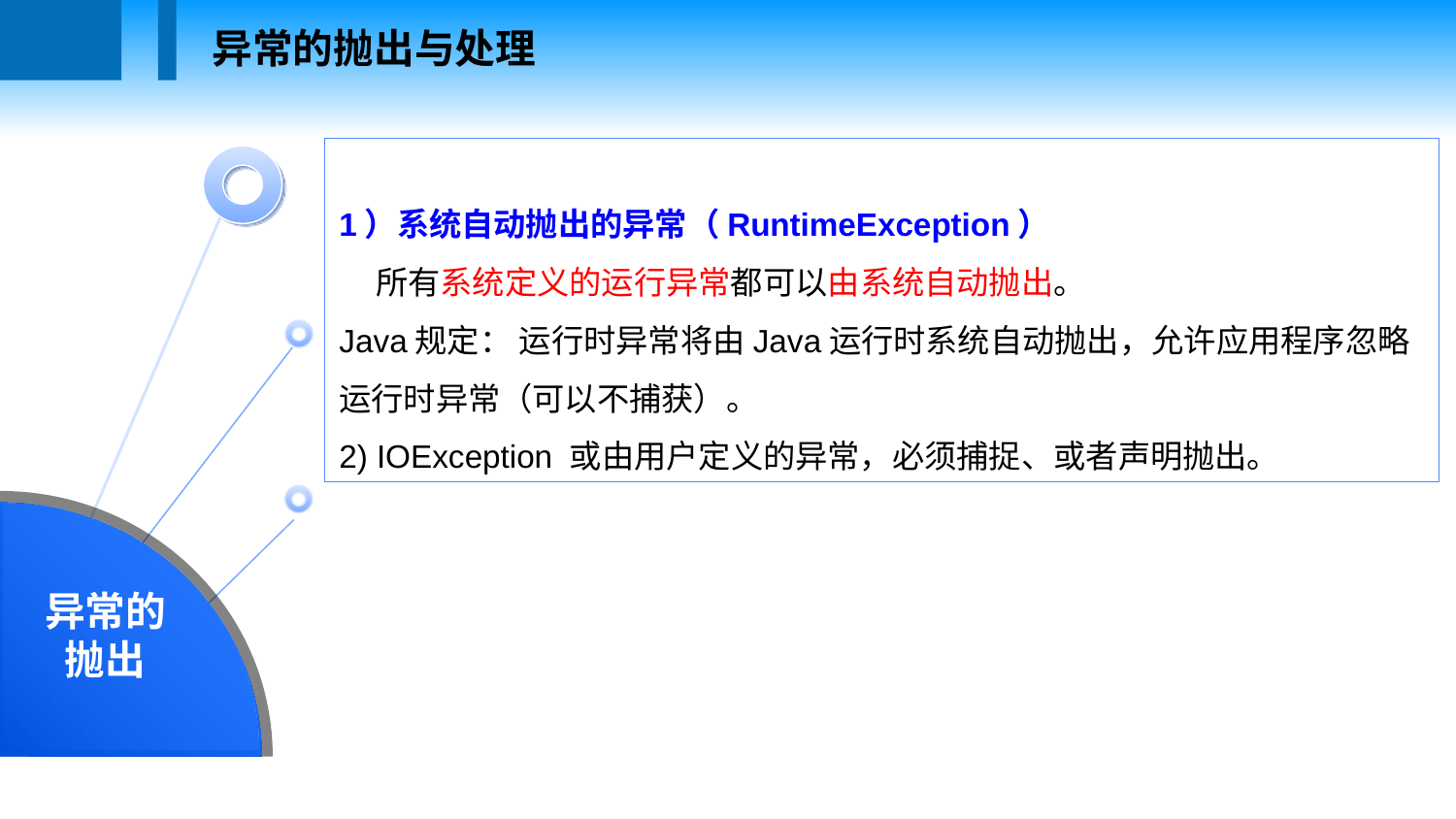

异常的抛出与处理

1）系统自动抛出的异常（RuntimeException）
    所有系统定义的运行异常都可以由系统自动抛出。
Java规定： 运行时异常将由Java运行时系统自动抛出，允许应用程序忽略运行时异常（可以不捕获）。
2) IOException 或由用户定义的异常，必须捕捉、或者声明抛出。

异常的抛出